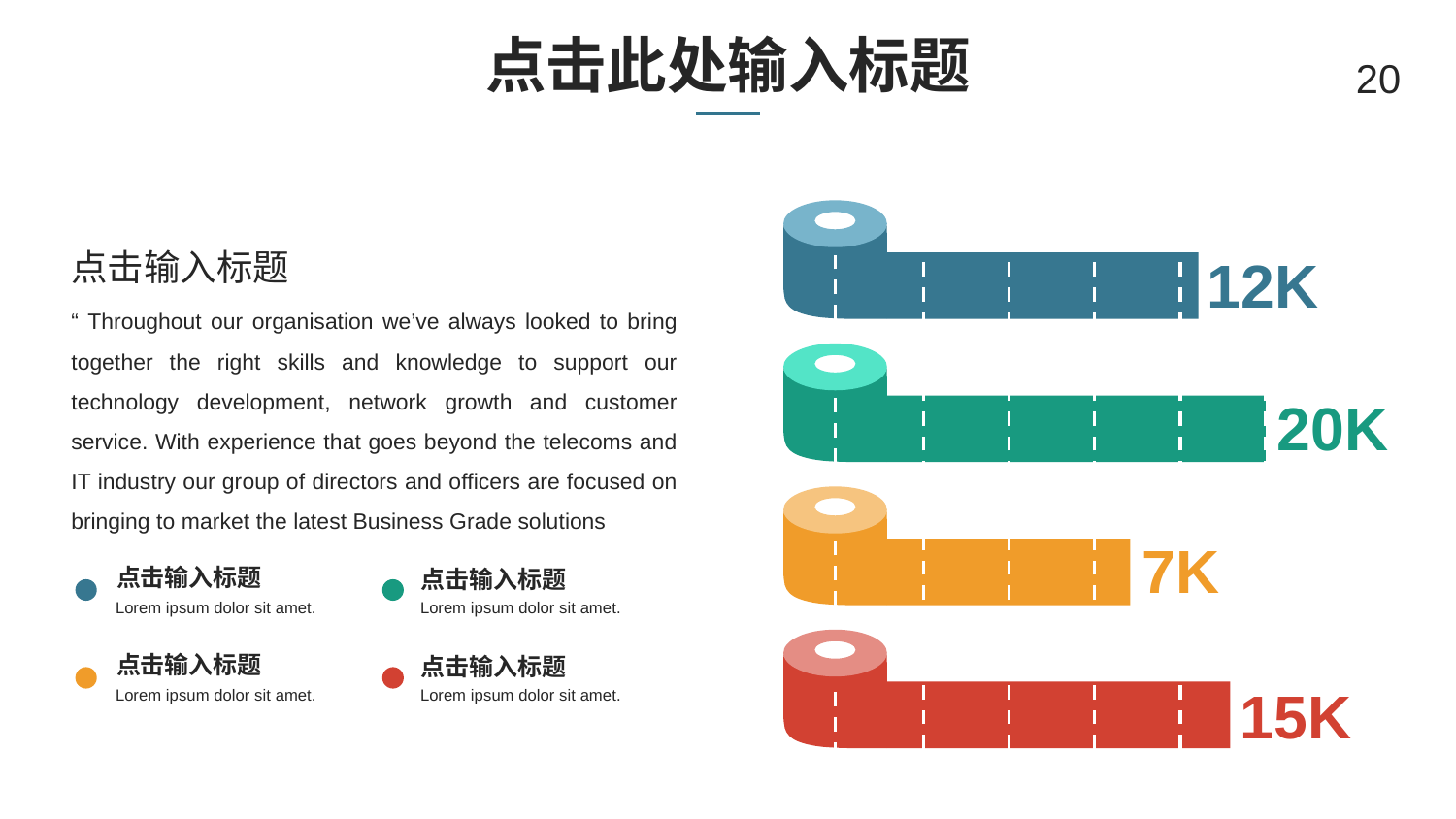

# 点击此处输入标题
20

点击输入标题
12K

“ Throughout our organisation we’ve always looked to bring together the right skills and knowledge to support our technology development, network growth and customer service. With experience that goes beyond the telecoms and IT industry our group of directors and officers are focused on bringing to market the latest Business Grade solutions

20K

7K

点击输入标题
点击输入标题

Lorem ipsum dolor sit amet.
Lorem ipsum dolor sit amet.

点击输入标题
点击输入标题

15K
Lorem ipsum dolor sit amet.
Lorem ipsum dolor sit amet.